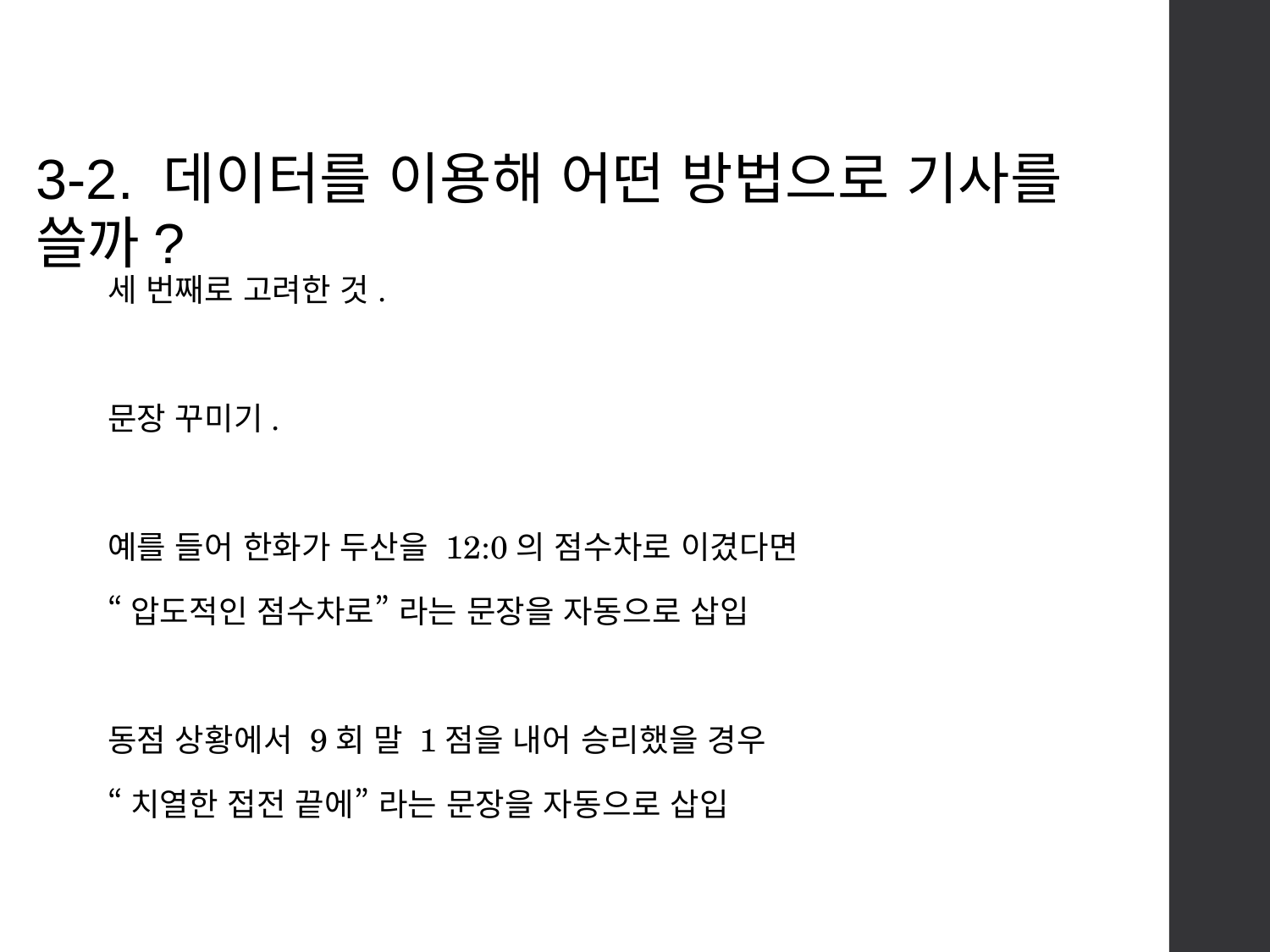

3-2. 데이터를 이용해 어떤 방법으로 기사를 쓸까?

세 번째로 고려한 것.

문장 꾸미기.

예를 들어 한화가 두산을 12:0의 점수차로 이겼다면
“압도적인 점수차로” 라는 문장을 자동으로 삽입

동점 상황에서 9회 말 1점을 내어 승리했을 경우
“치열한 접전 끝에” 라는 문장을 자동으로 삽입